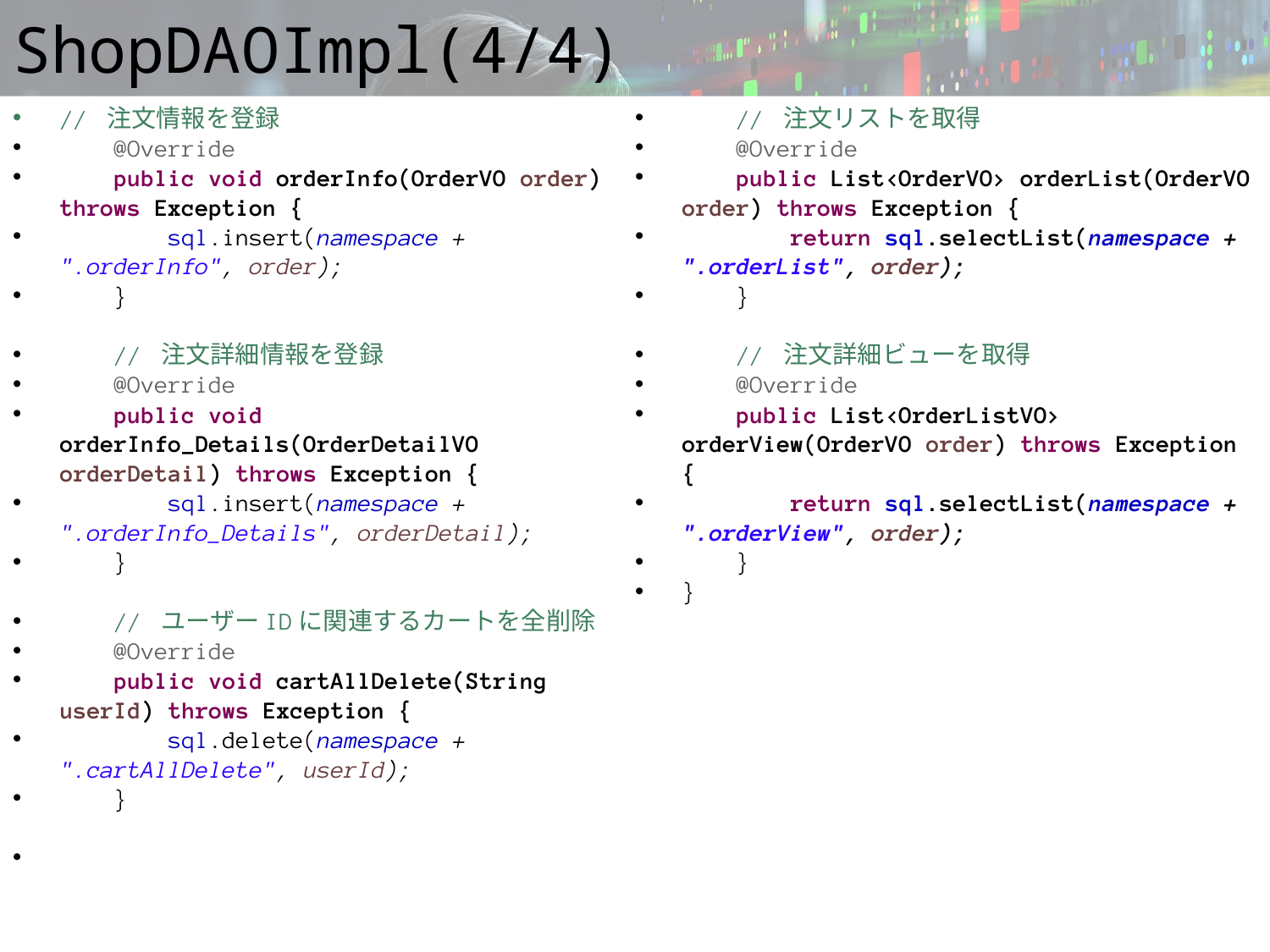

# ShopDAOImpl(4/4)
// 注文情報を登録
    @Override
    public void orderInfo(OrderVO order) throws Exception {
        sql.insert(namespace + ".orderInfo", order);
    }

    // 注文詳細情報を登録
    @Override
    public void orderInfo_Details(OrderDetailVO orderDetail) throws Exception {
        sql.insert(namespace + ".orderInfo_Details", orderDetail);
    }

    // ユーザーIDに関連するカートを全削除
    @Override
    public void cartAllDelete(String userId) throws Exception {
        sql.delete(namespace + ".cartAllDelete", userId);
    }

    // 注文リストを取得
    @Override
    public List<OrderVO> orderList(OrderVO order) throws Exception {
        return sql.selectList(namespace + ".orderList", order);
    }

    // 注文詳細ビューを取得
    @Override
    public List<OrderListVO> orderView(OrderVO order) throws Exception {
        return sql.selectList(namespace + ".orderView", order);
    }
}